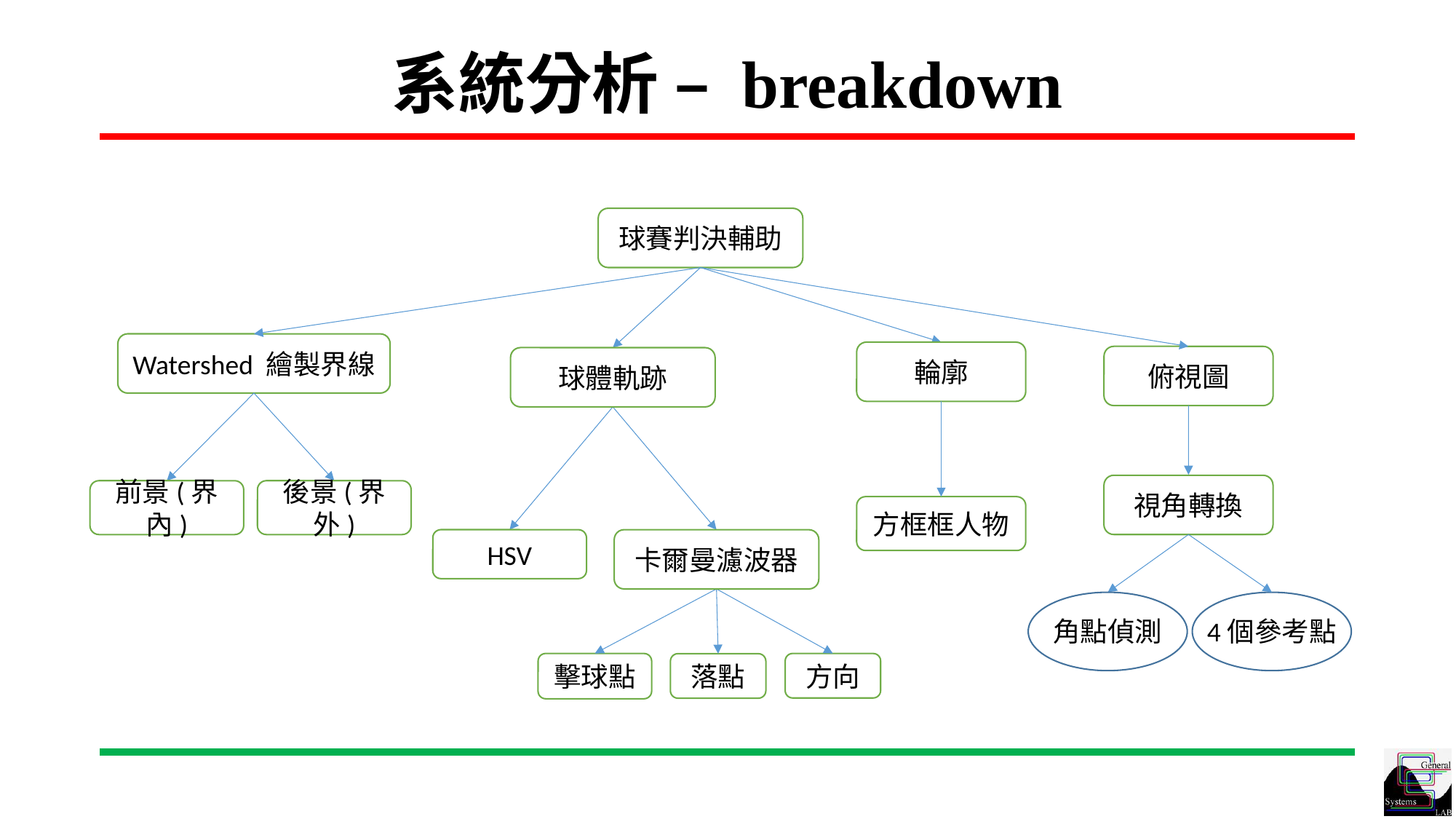

# 系統分析 – breakdown
球賽判決輔助
Watershed 繪製界線
輪廓
俯視圖
球體軌跡
視角轉換
前景(界內)
後景(界外)
方框框人物
HSV
卡爾曼濾波器

角點偵測

4個參考點
擊球點
方向
落點